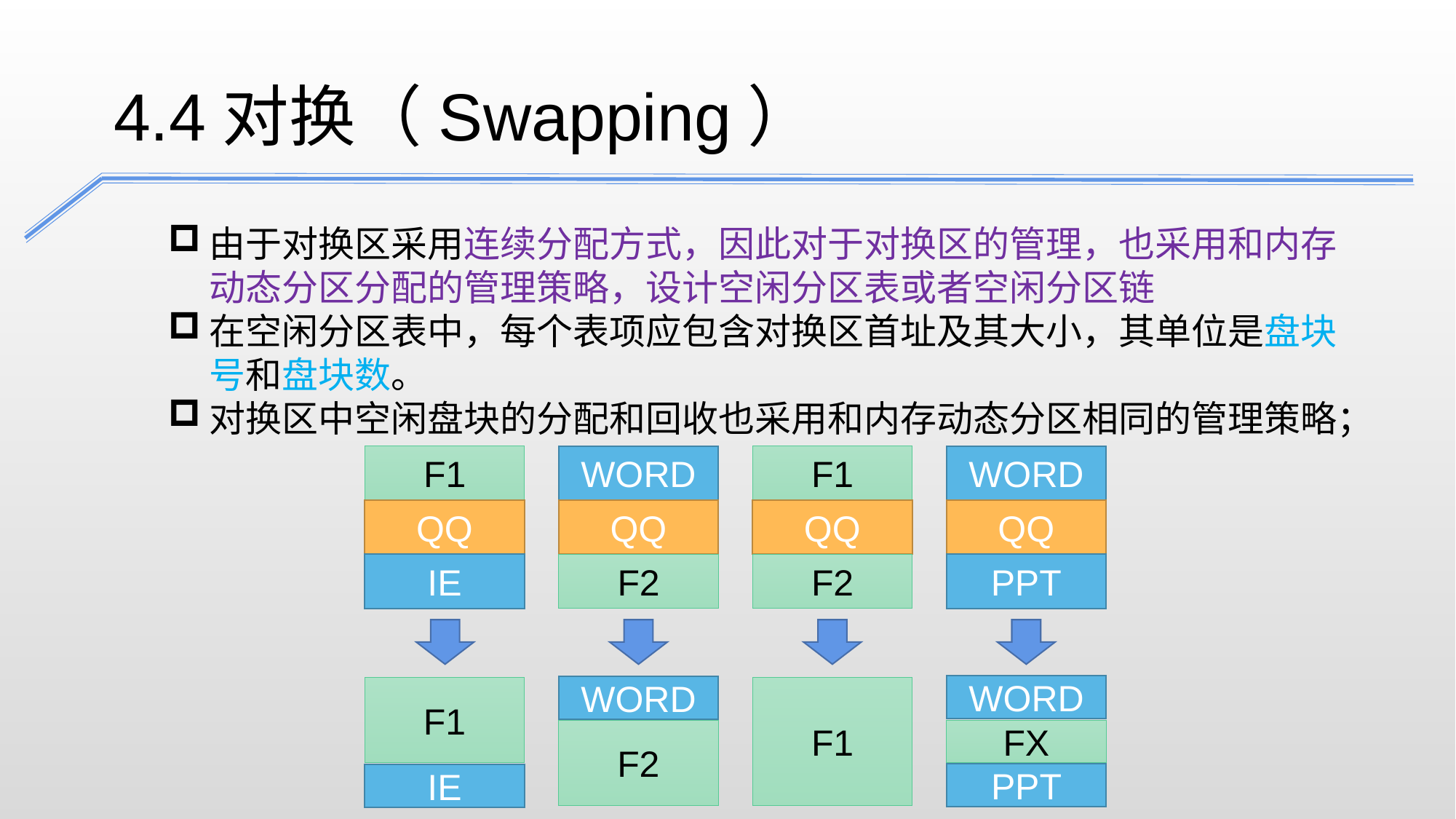

4.4对换（Swapping）
由于对换区采用连续分配方式，因此对于对换区的管理，也采用和内存动态分区分配的管理策略，设计空闲分区表或者空闲分区链
在空闲分区表中，每个表项应包含对换区首址及其大小，其单位是盘块号和盘块数。
对换区中空闲盘块的分配和回收也采用和内存动态分区相同的管理策略；

F1
WORD
F1
WORD
QQ
QQ
QQ
QQ
PPT
F2
F2
IE

WORD
WORD
F1
F1
F2
FX
PPT
IE